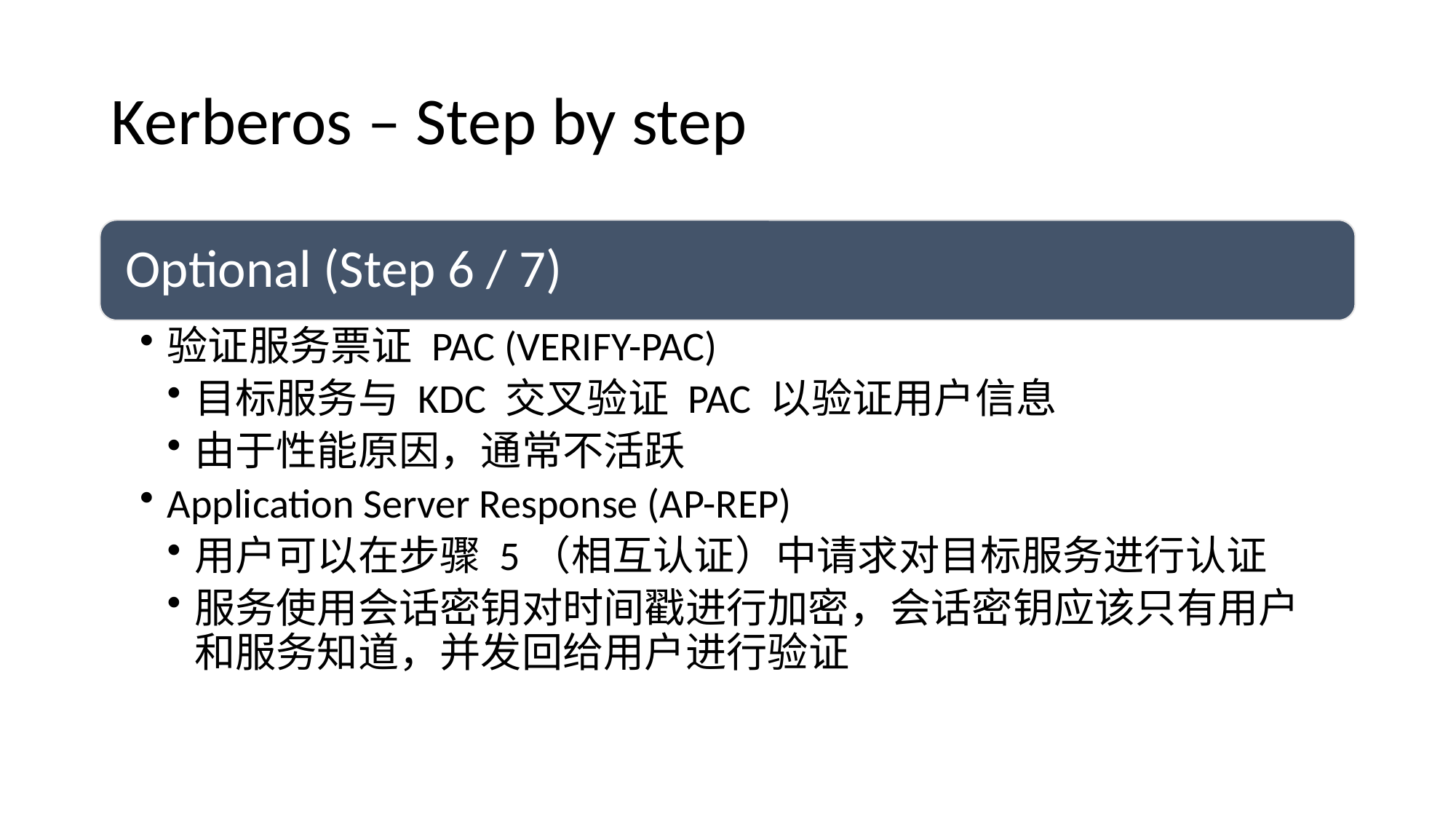

# Kerberos – Step by step
Optional (Step 6 / 7)
验证服务票证 PAC (VERIFY-PAC)
目标服务与 KDC 交叉验证 PAC 以验证用户信息
由于性能原因，通常不活跃
Application Server Response (AP-REP)
用户可以在步骤 5（相互认证）中请求对目标服务进行认证
服务使用会话密钥对时间戳进行加密，会话密钥应该只有用户和服务知道，并发回给用户进行验证